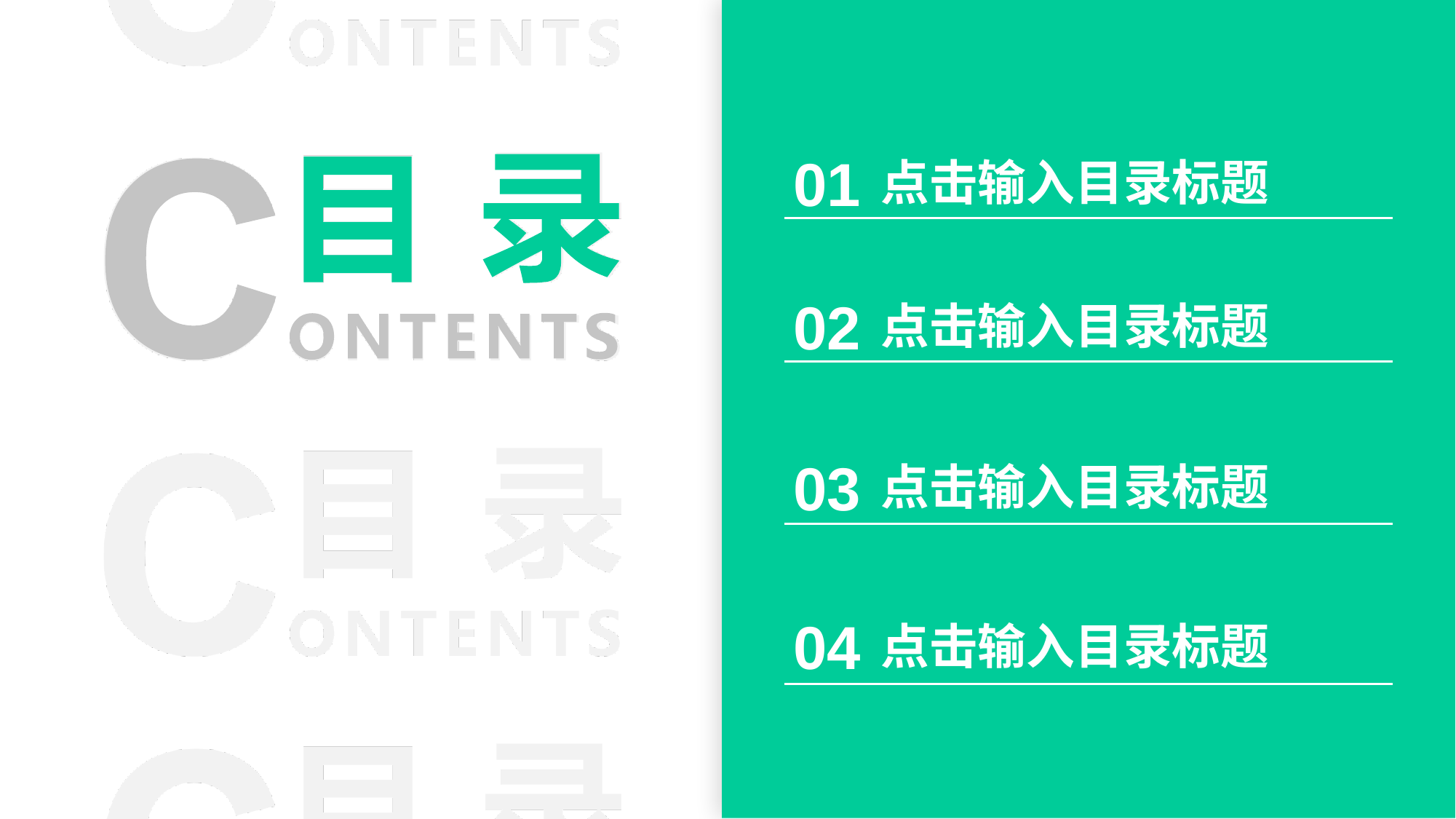

点击输入目录标题
点击输入目录标题
点击输入目录标题

点击输入目录标题